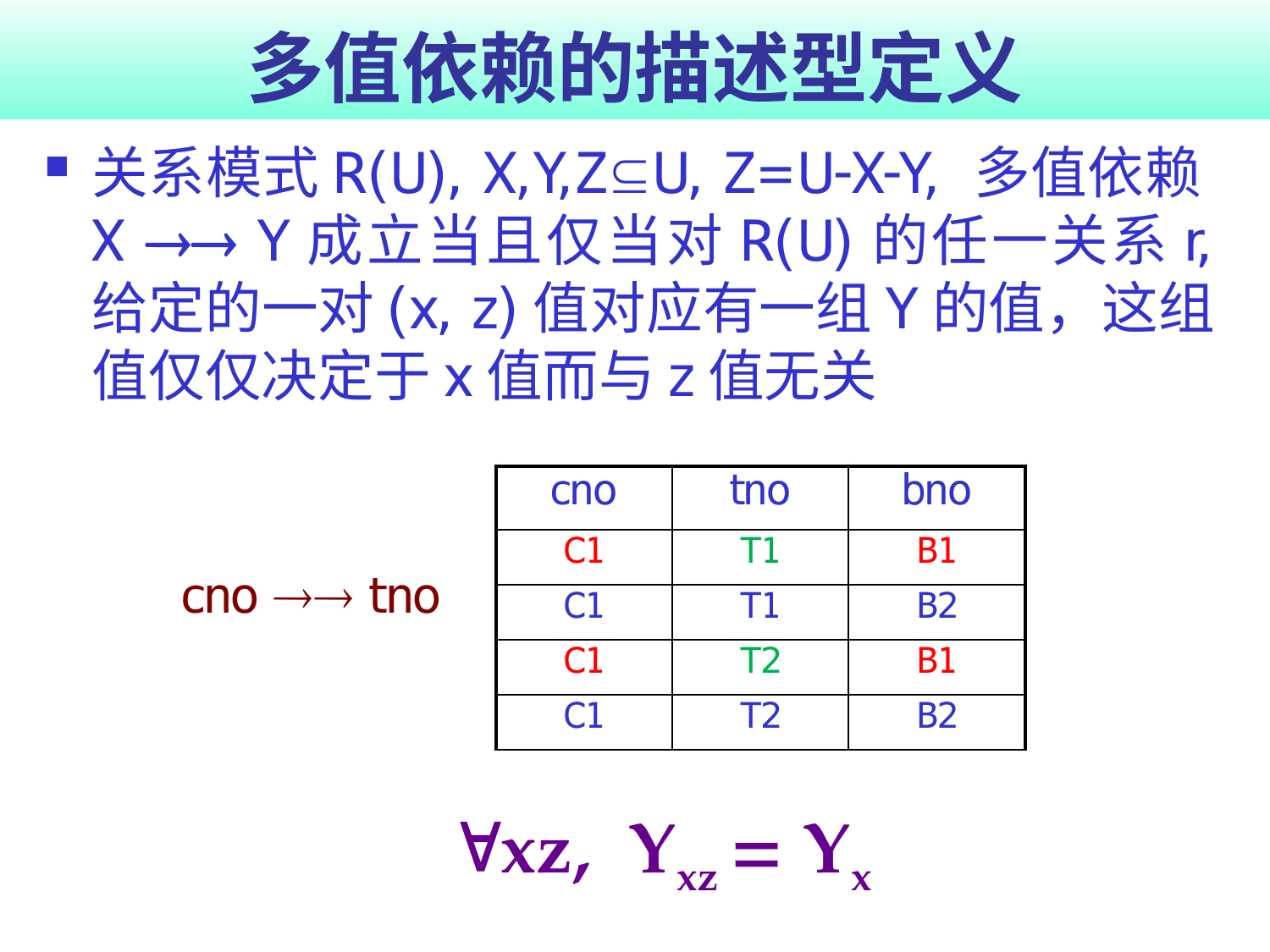

# 多值依赖的描述型定义
关系模式R(U), X,Y,Z⊆U, Z=U-X-Y, 多值依赖X →→ Y成立当且仅当对R(U)的任一关系r, 给定的一对(x, z)值对应有一组Y的值，这组值仅仅决定于x值而与z值无关

| cno | tno | bno |
| --- | --- | --- |
| C1 | T1 | B1 |
| C1 | T1 | B2 |
| C1 | T2 | B1 |
| C1 | T2 | B2 |
cno →→ tno
∀xz,  Yxz = Yx